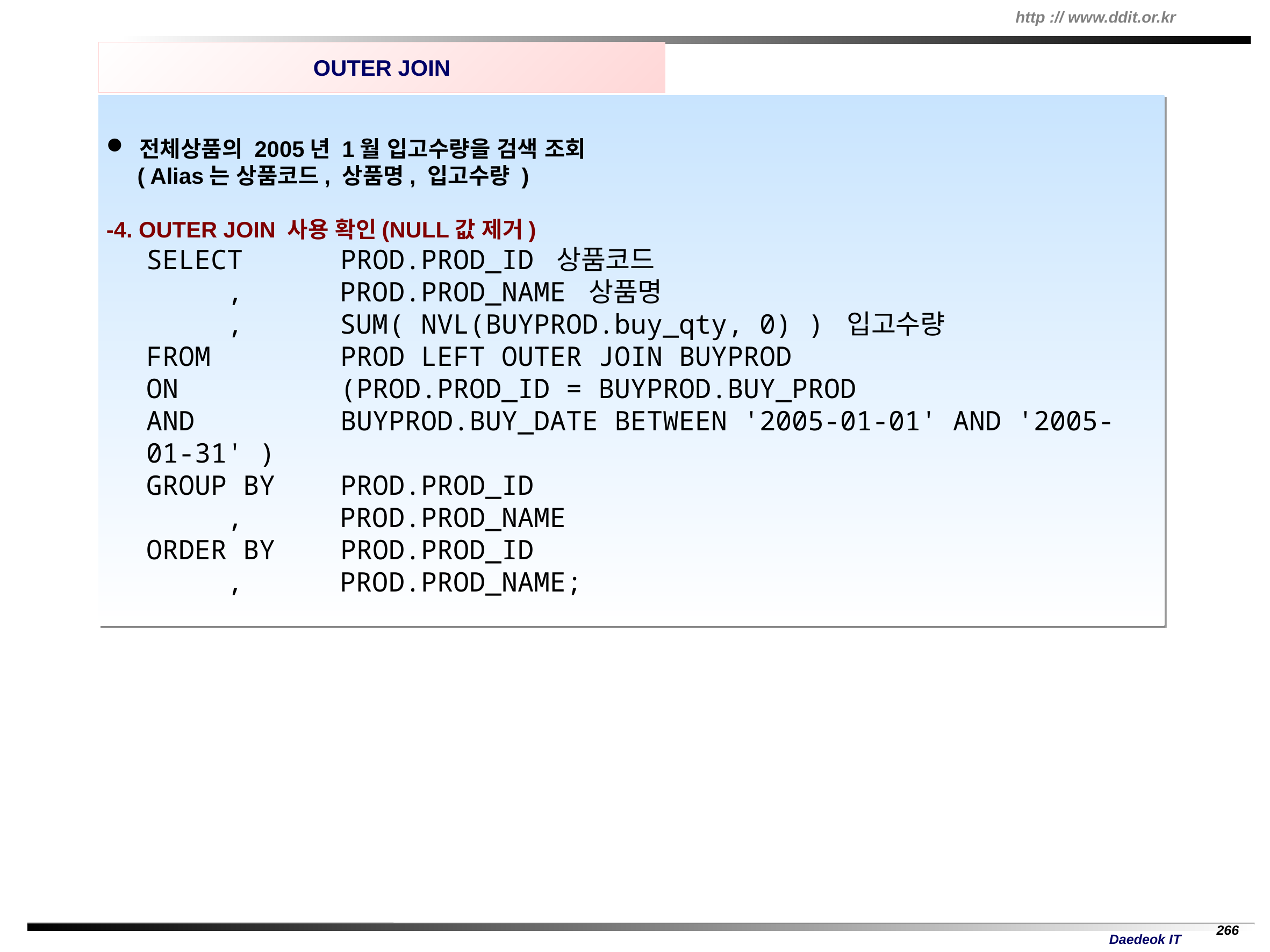

OUTER JOIN
 전체상품의 2005년 1월 입고수량을 검색 조회
     ( Alias는 상품코드, 상품명, 입고수량 )

-4. OUTER JOIN 사용 확인(NULL값 제거)
SELECT      PROD.PROD_ID 상품코드
     ,      PROD.PROD_NAME 상품명
     ,      SUM( NVL(BUYPROD.buy_qty, 0) ) 입고수량
FROM        PROD LEFT OUTER JOIN BUYPROD
ON          (PROD.PROD_ID = BUYPROD.BUY_PROD
AND         BUYPROD.BUY_DATE BETWEEN '2005-01-01' AND '2005-01-31' )
GROUP BY    PROD.PROD_ID
     ,      PROD.PROD_NAME
ORDER BY    PROD.PROD_ID
     ,      PROD.PROD_NAME;